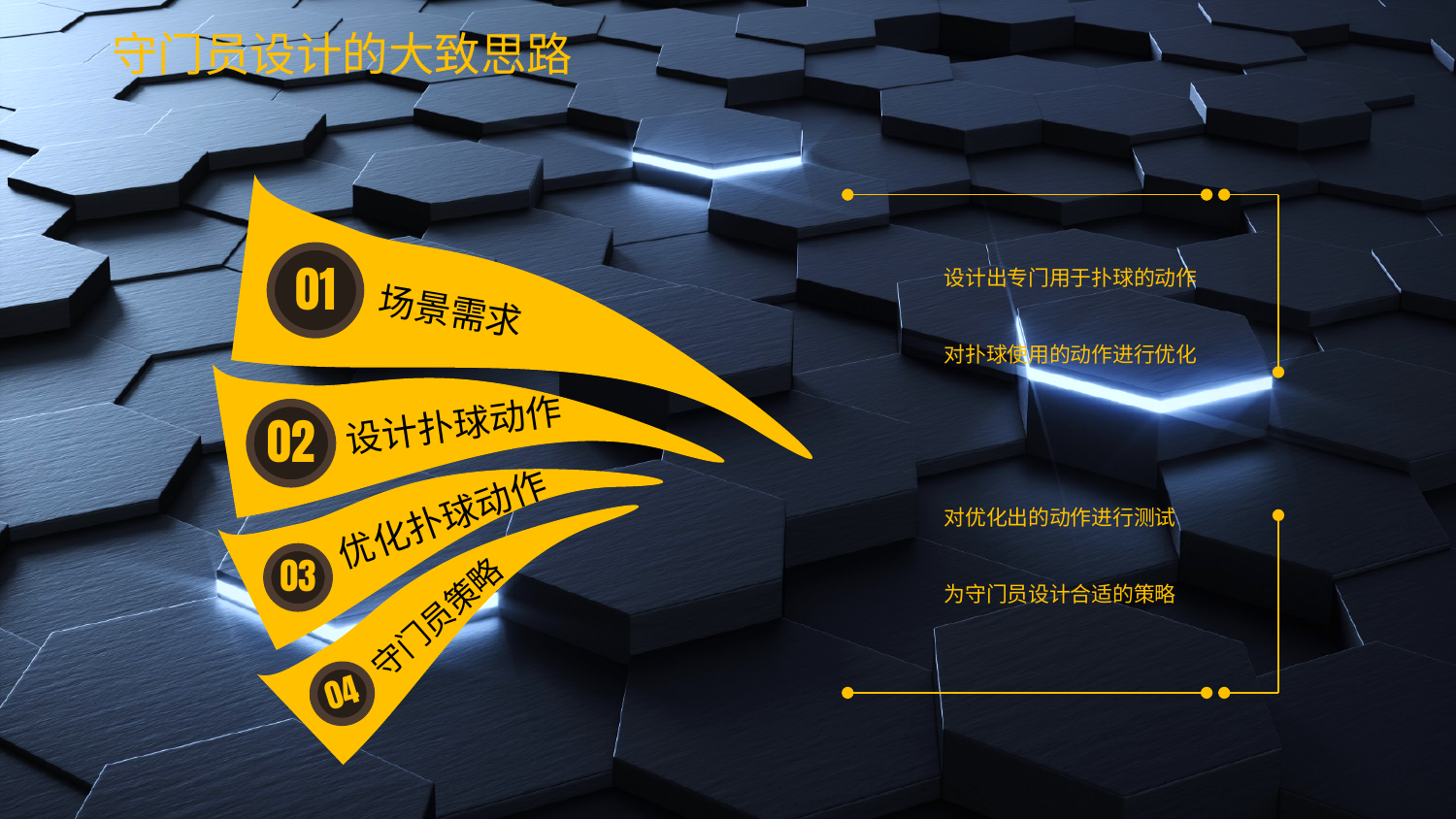

# 守门员设计的大致思路

设计出专门用于扑球的动作

对扑球使用的动作进行优化
01
场景需求

设计扑球动作
02

对优化出的动作进行测试

为守门员设计合适的策略
优化扑球动作

03
守门员策略
04